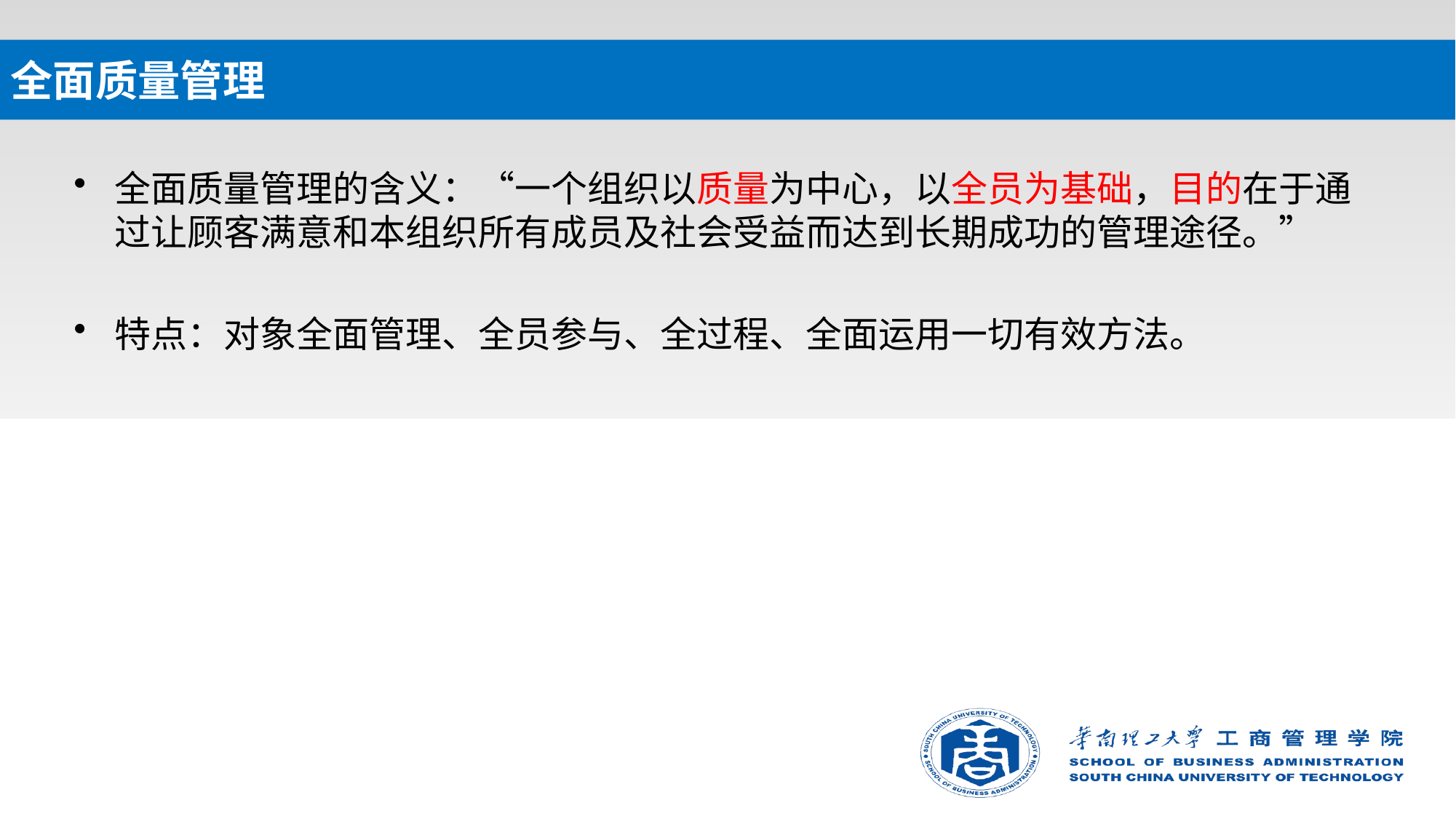

# 全面质量管理
全面质量管理的含义：“一个组织以质量为中心，以全员为基础，目的在于通过让顾客满意和本组织所有成员及社会受益而达到长期成功的管理途径。”

特点：对象全面管理、全员参与、全过程、全面运用一切有效方法。